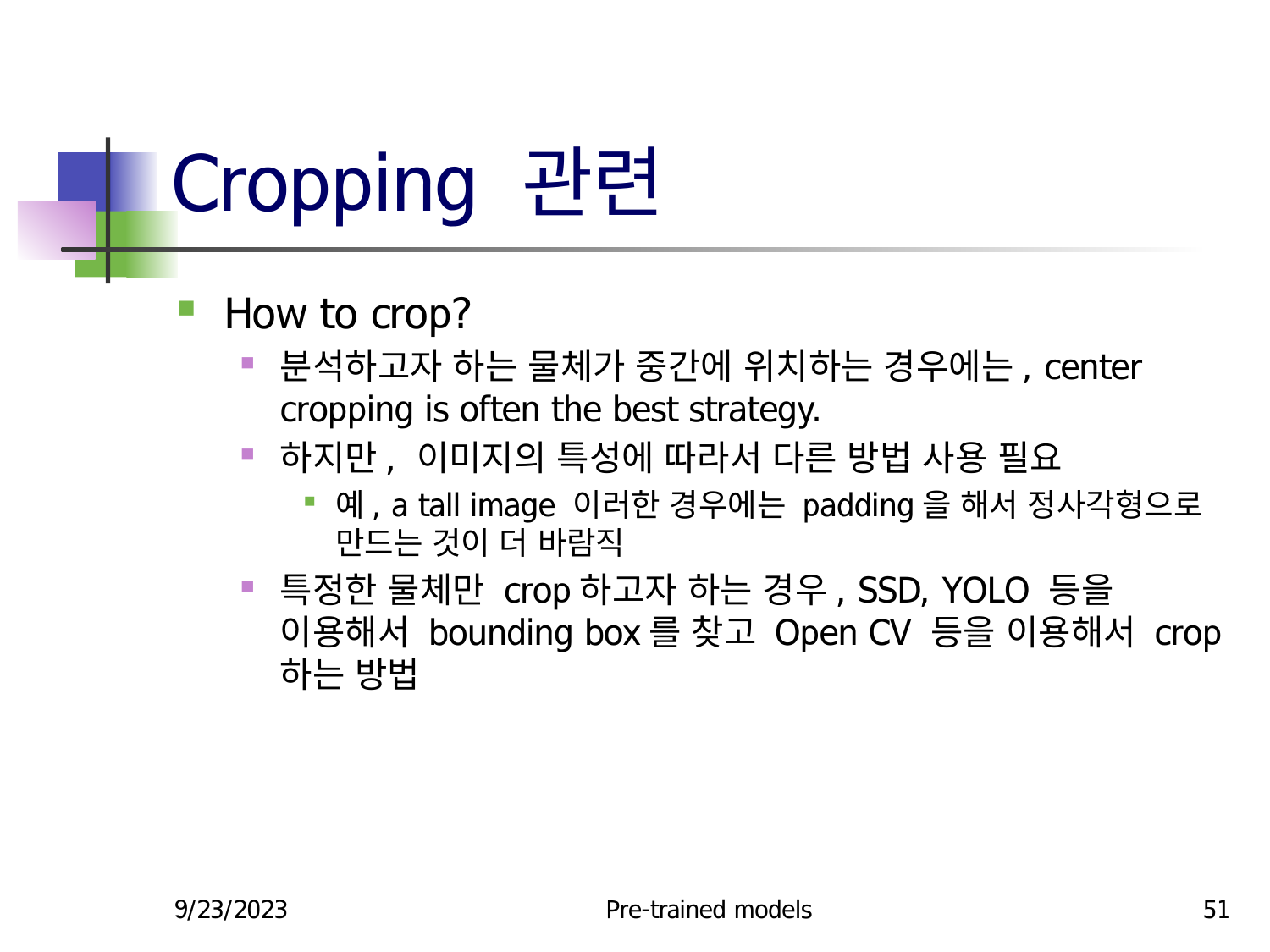

# Cropping 관련
How to crop?
분석하고자 하는 물체가 중간에 위치하는 경우에는, center cropping is often the best strategy.
하지만, 이미지의 특성에 따라서 다른 방법 사용 필요
예, a tall image 이러한 경우에는 padding을 해서 정사각형으로 만드는 것이 더 바람직
특정한 물체만 crop하고자 하는 경우, SSD, YOLO 등을 이용해서 bounding box를 찾고 Open CV 등을 이용해서 crop하는 방법

9/23/2023
Pre-trained models
51